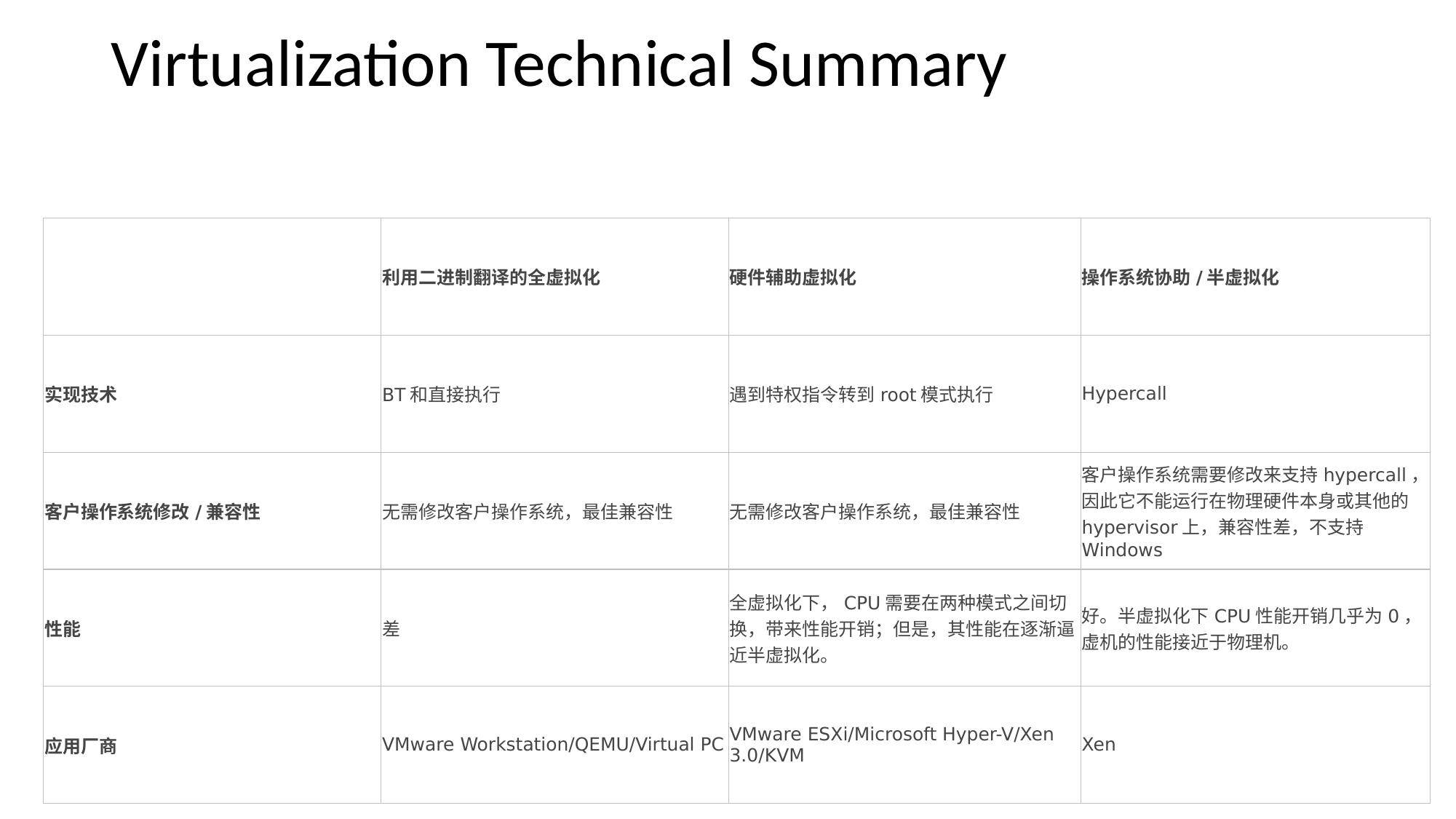

# Virtualization Technical Summary
|  | 利用二进制翻译的全虚拟化 | 硬件辅助虚拟化 | 操作系统协助/半虚拟化 |
| --- | --- | --- | --- |
| 实现技术 | BT和直接执行 | 遇到特权指令转到root模式执行 | Hypercall |
| 客户操作系统修改/兼容性 | 无需修改客户操作系统，最佳兼容性 | 无需修改客户操作系统，最佳兼容性 | 客户操作系统需要修改来支持hypercall，因此它不能运行在物理硬件本身或其他的hypervisor上，兼容性差，不支持Windows |
| 性能 | 差 | 全虚拟化下，CPU需要在两种模式之间切换，带来性能开销；但是，其性能在逐渐逼近半虚拟化。 | 好。半虚拟化下CPU性能开销几乎为0，虚机的性能接近于物理机。 |
| 应用厂商 | VMware Workstation/QEMU/Virtual PC | VMware ESXi/Microsoft Hyper-V/Xen 3.0/KVM | Xen |